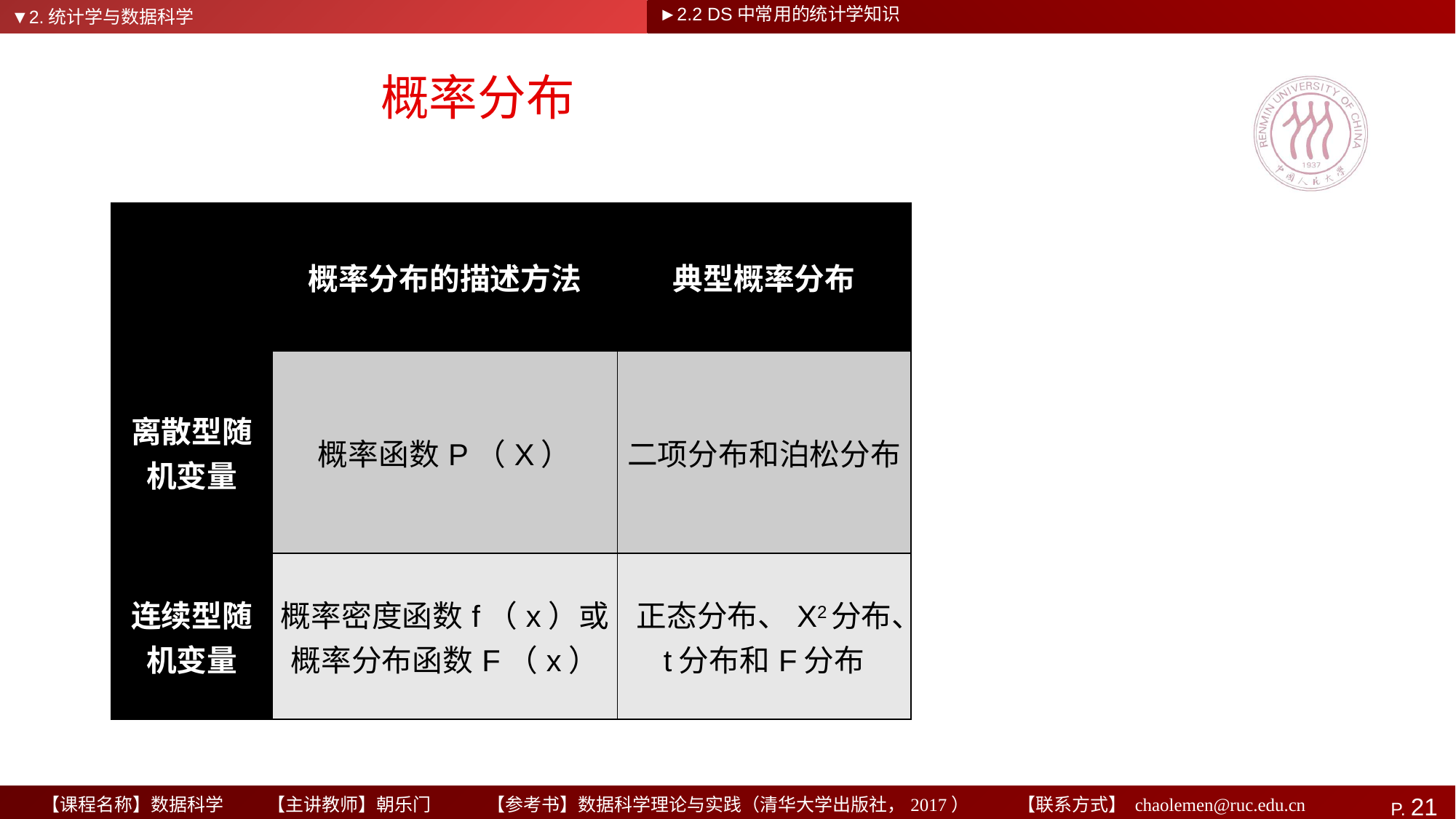

▼2.统计学与数据科学
►2.2 DS中常用的统计学知识
# 概率分布
|  | 概率分布的描述方法 | 典型概率分布 |
| --- | --- | --- |
| 离散型随机变量 | 概率函数P（X） | 二项分布和泊松分布 |
| 连续型随机变量 | 概率密度函数f（x）或 概率分布函数F（x） | 正态分布、X2分布、t分布和F分布 |